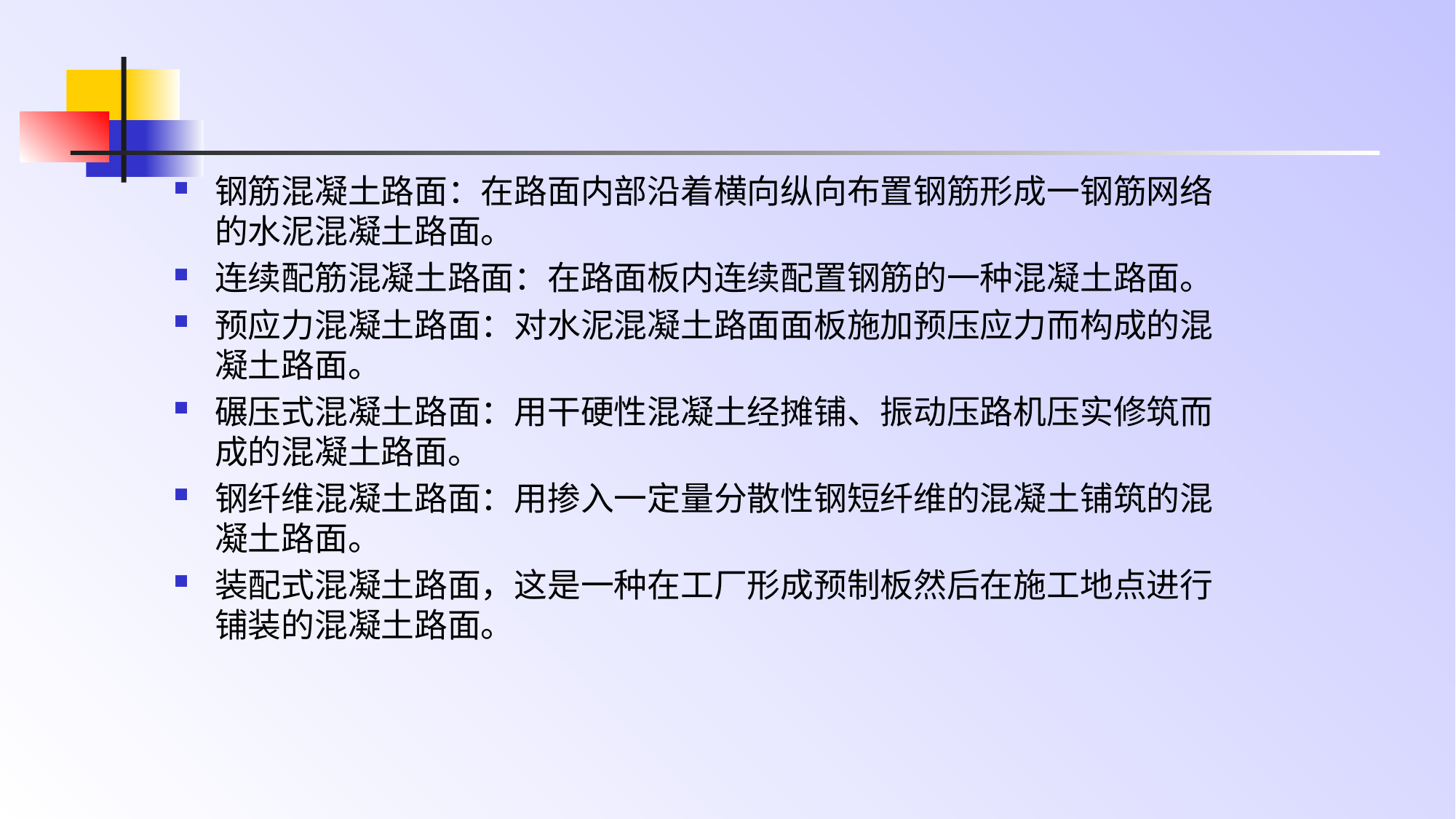

钢筋混凝土路面：在路面内部沿着横向纵向布置钢筋形成一钢筋网络的水泥混凝土路面。
连续配筋混凝土路面：在路面板内连续配置钢筋的一种混凝土路面。
预应力混凝土路面：对水泥混凝土路面面板施加预压应力而构成的混凝土路面。
碾压式混凝土路面：用干硬性混凝土经摊铺、振动压路机压实修筑而成的混凝土路面。
钢纤维混凝土路面：用掺入一定量分散性钢短纤维的混凝土铺筑的混凝土路面。
装配式混凝土路面，这是一种在工厂形成预制板然后在施工地点进行铺装的混凝土路面。